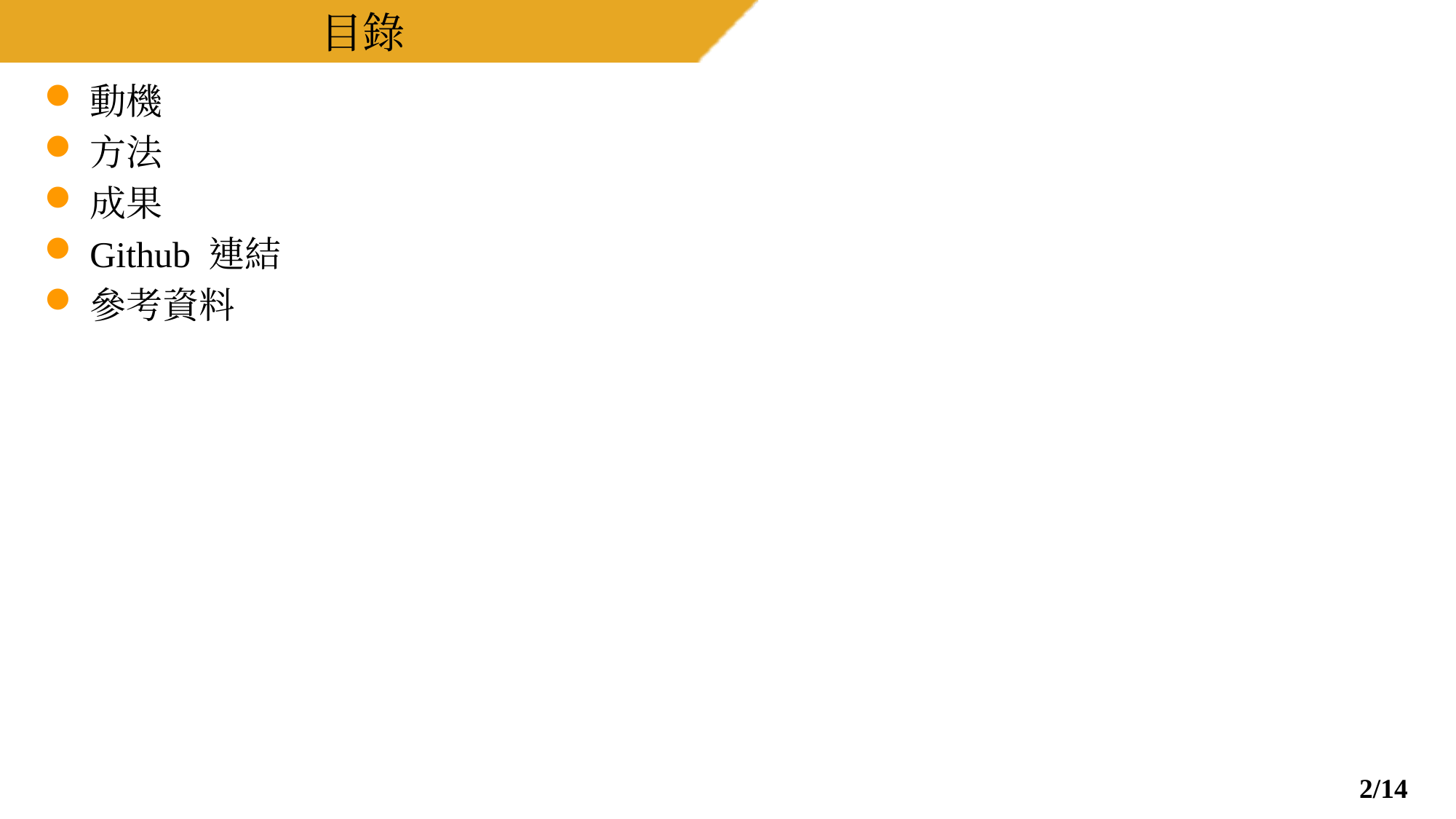

# 目錄
動機
方法
成果
Github 連結
參考資料
2/14